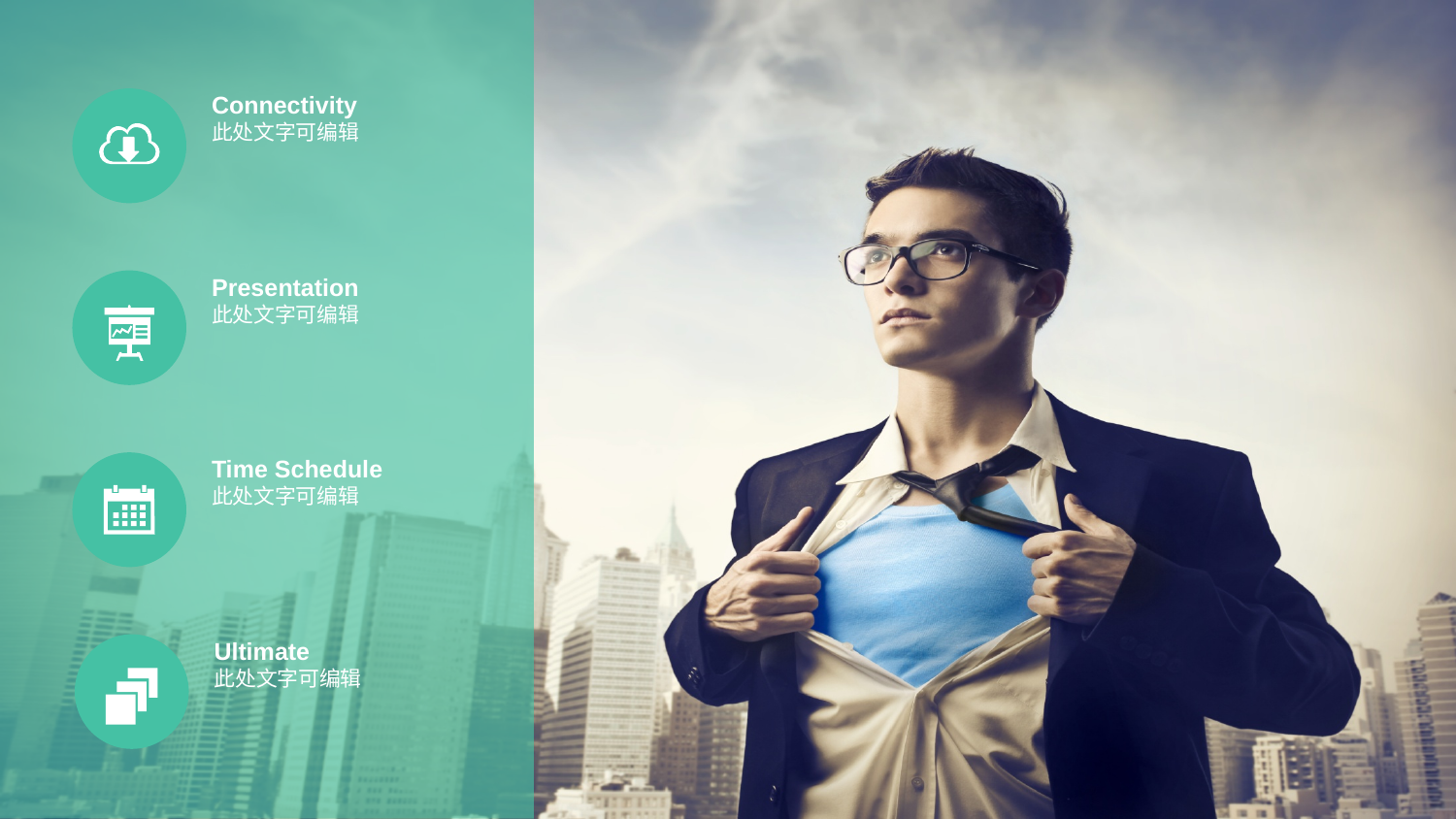

Connectivity
此处文字可编辑

Presentation
此处文字可编辑

Time Schedule
此处文字可编辑

Ultimate
此处文字可编辑